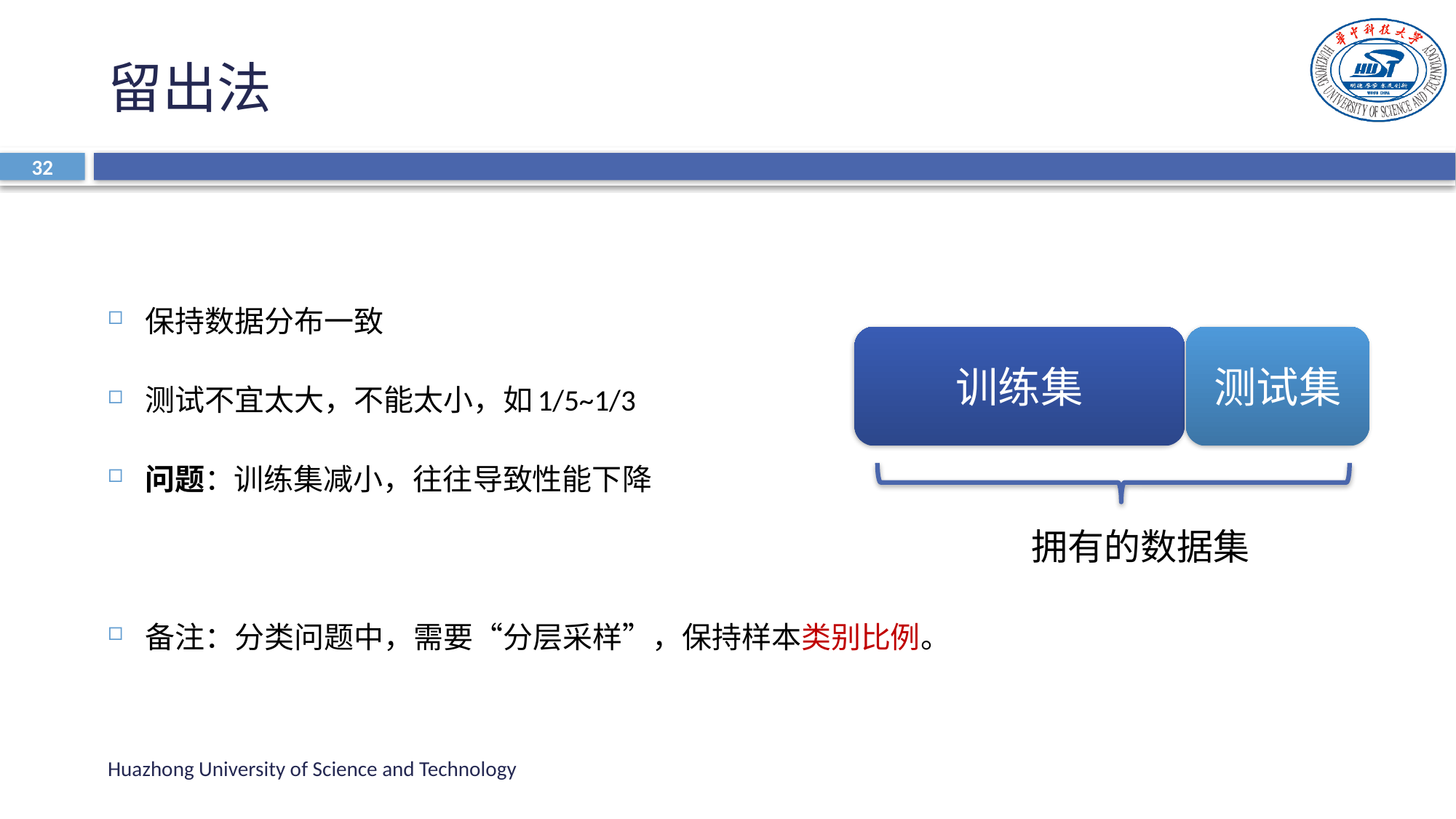

# 留出法
32

保持数据分布一致
测试不宜太大，不能太小，如1/5~1/3
问题：训练集减小，往往导致性能下降

备注：分类问题中，需要“分层采样”，保持样本类别比例。
训练集
测试集
拥有的数据集
Huazhong University of Science and Technology